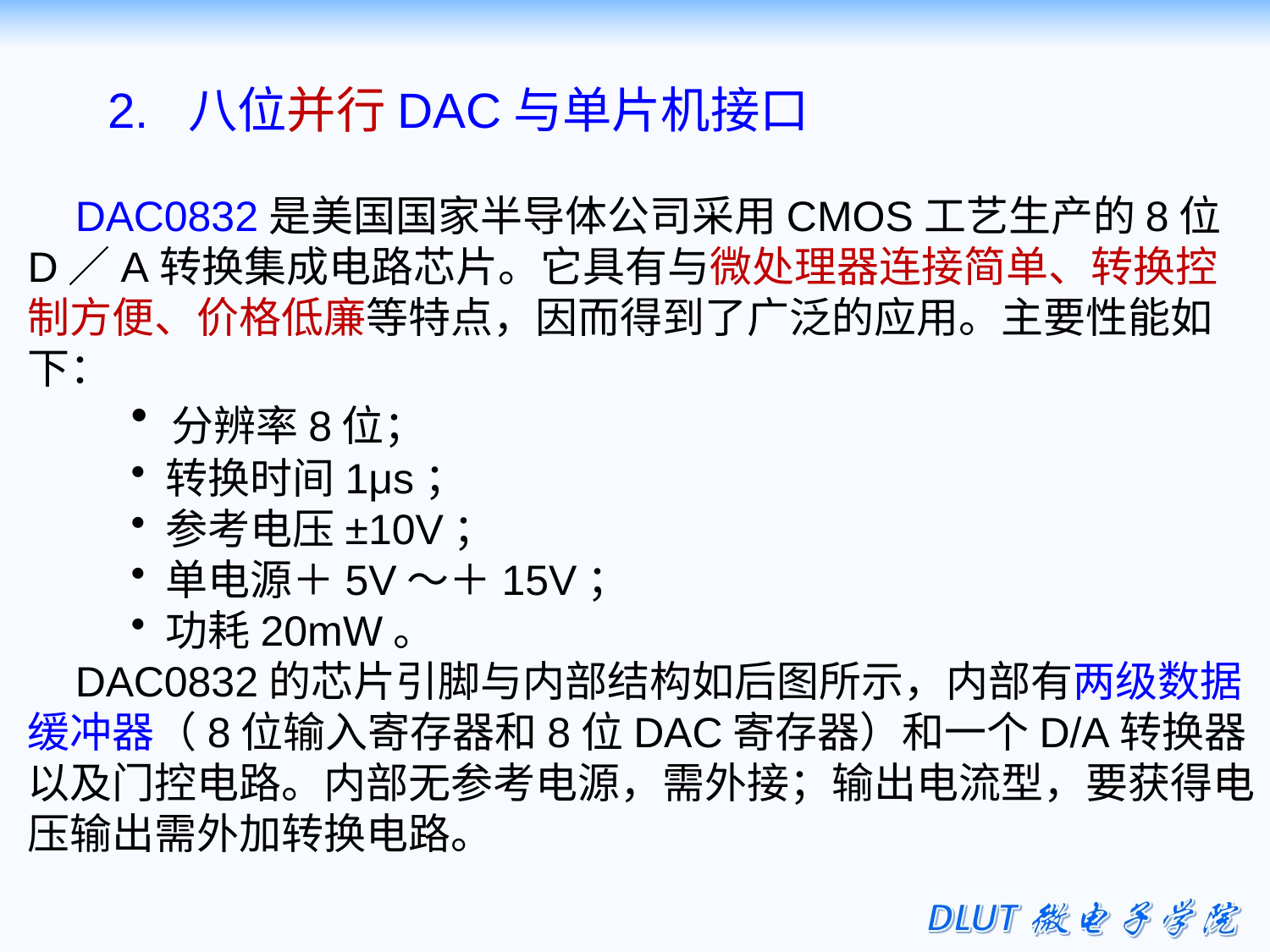

2.  八位并行DAC与单片机接口
    DAC0832是美国国家半导体公司采用CMOS工艺生产的8位D／A转换集成电路芯片。它具有与微处理器连接简单、转换控制方便、价格低廉等特点，因而得到了广泛的应用。主要性能如下：
 分辨率8位；
 转换时间1μs；
 参考电压±10V；
 单电源＋5V～＋15V；
 功耗20mW。
    DAC0832的芯片引脚与内部结构如后图所示，内部有两级数据缓冲器（8位输入寄存器和8位DAC寄存器）和一个D/A转换器以及门控电路。内部无参考电源，需外接；输出电流型，要获得电压输出需外加转换电路。